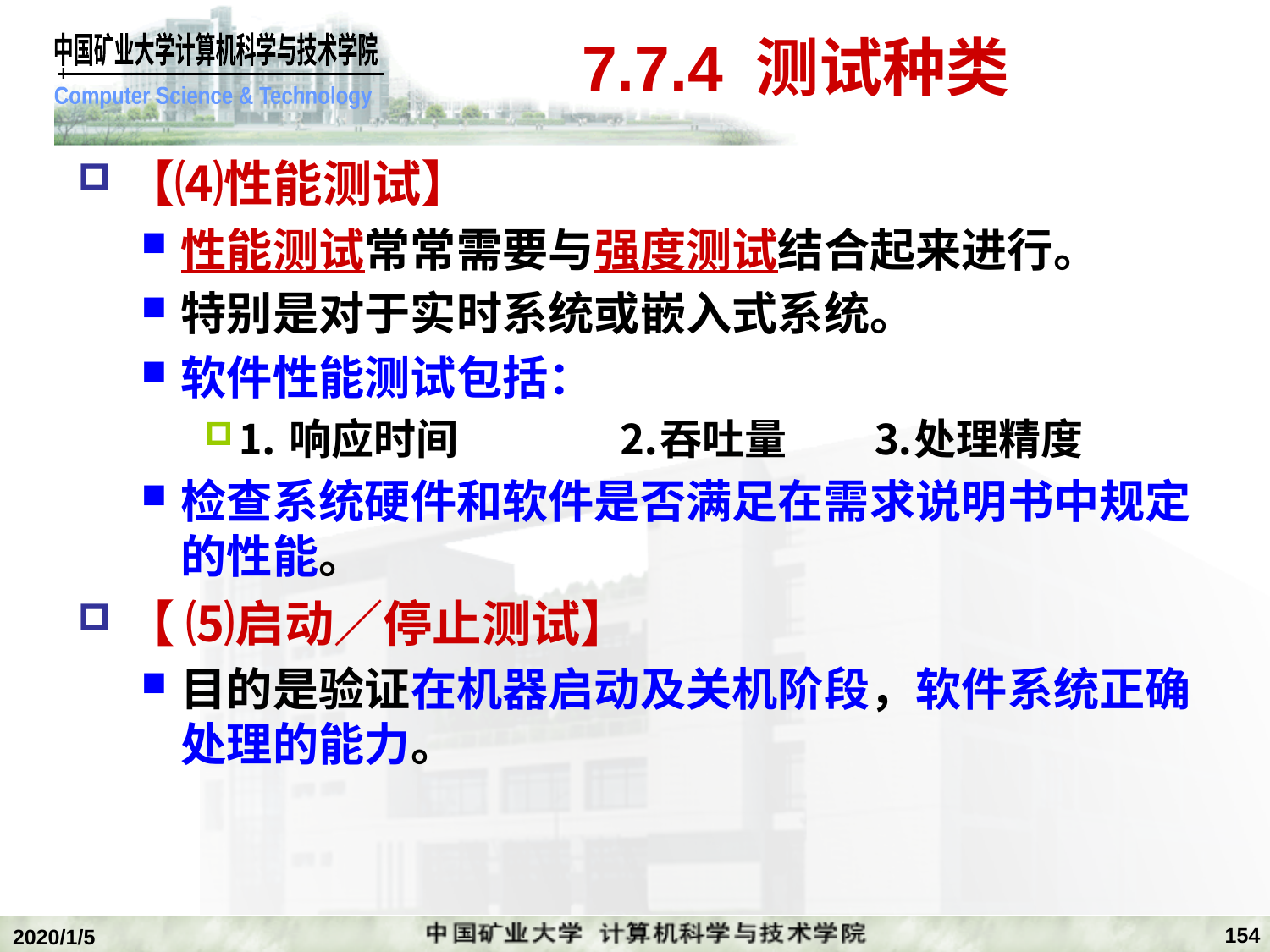

# 7.7.4 测试种类
【⑷性能测试】
性能测试常常需要与强度测试结合起来进行。
特别是对于实时系统或嵌入式系统。
软件性能测试包括：
⒈响应时间		⒉吞吐量	⒊处理精度
检查系统硬件和软件是否满足在需求说明书中规定的性能。
【 ⑸启动／停止测试】
目的是验证在机器启动及关机阶段，软件系统正确处理的能力。
154
2020/1/5